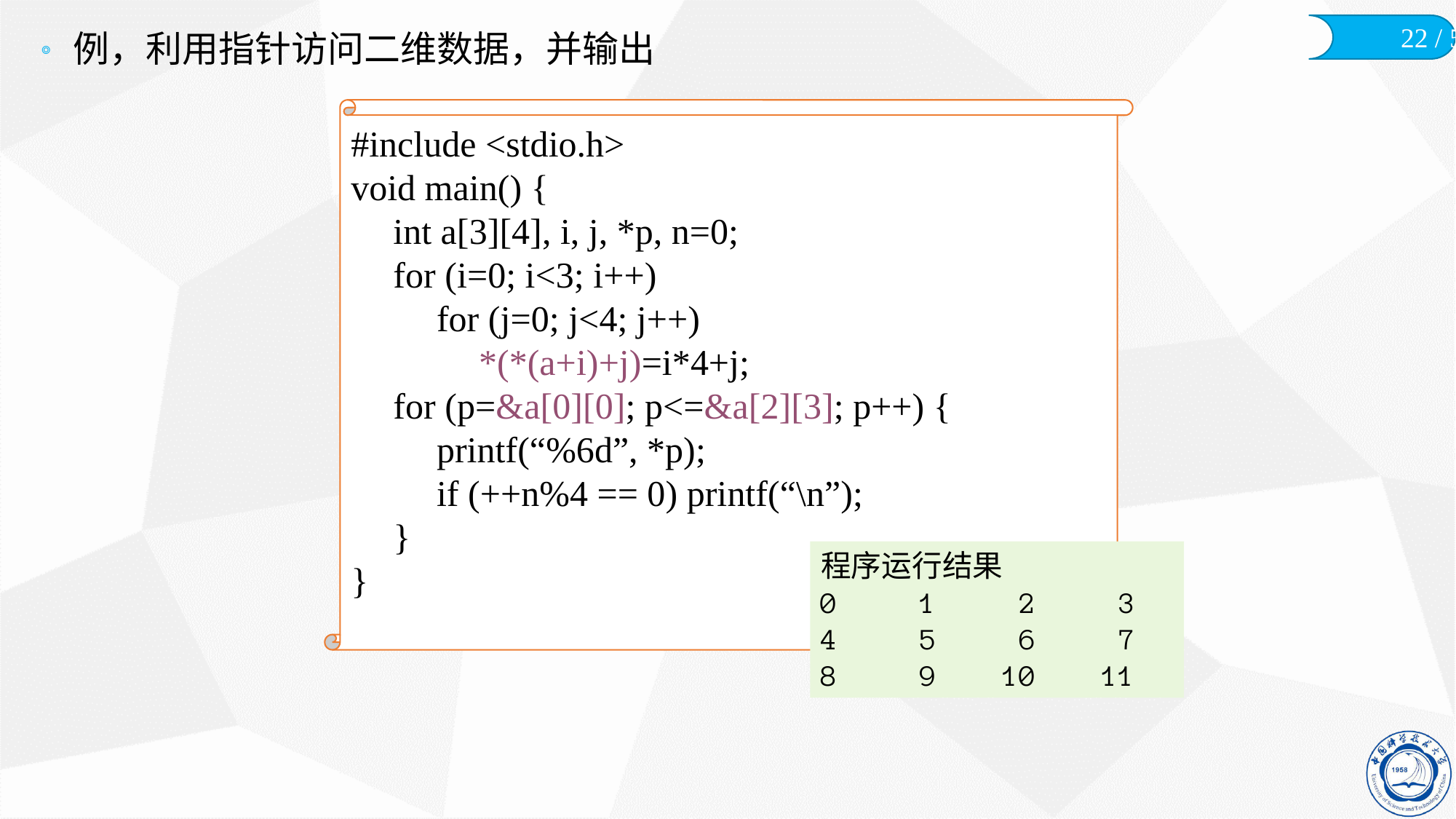

# 例，利用指针访问二维数据，并输出
#include <stdio.h>
void main() {
	int a[3][4], i, j, *p, n=0;
	for (i=0; i<3; i++)
		for (j=0; j<4; j++)
			*(*(a+i)+j)=i*4+j;
	for (p=&a[0][0]; p<=&a[2][3]; p++) {
		printf(“%6d”, *p);
		if (++n%4 == 0) printf(“\n”);
	}
}
程序运行结果
0     1     2     3
4     5     6     7
8     9    10    11